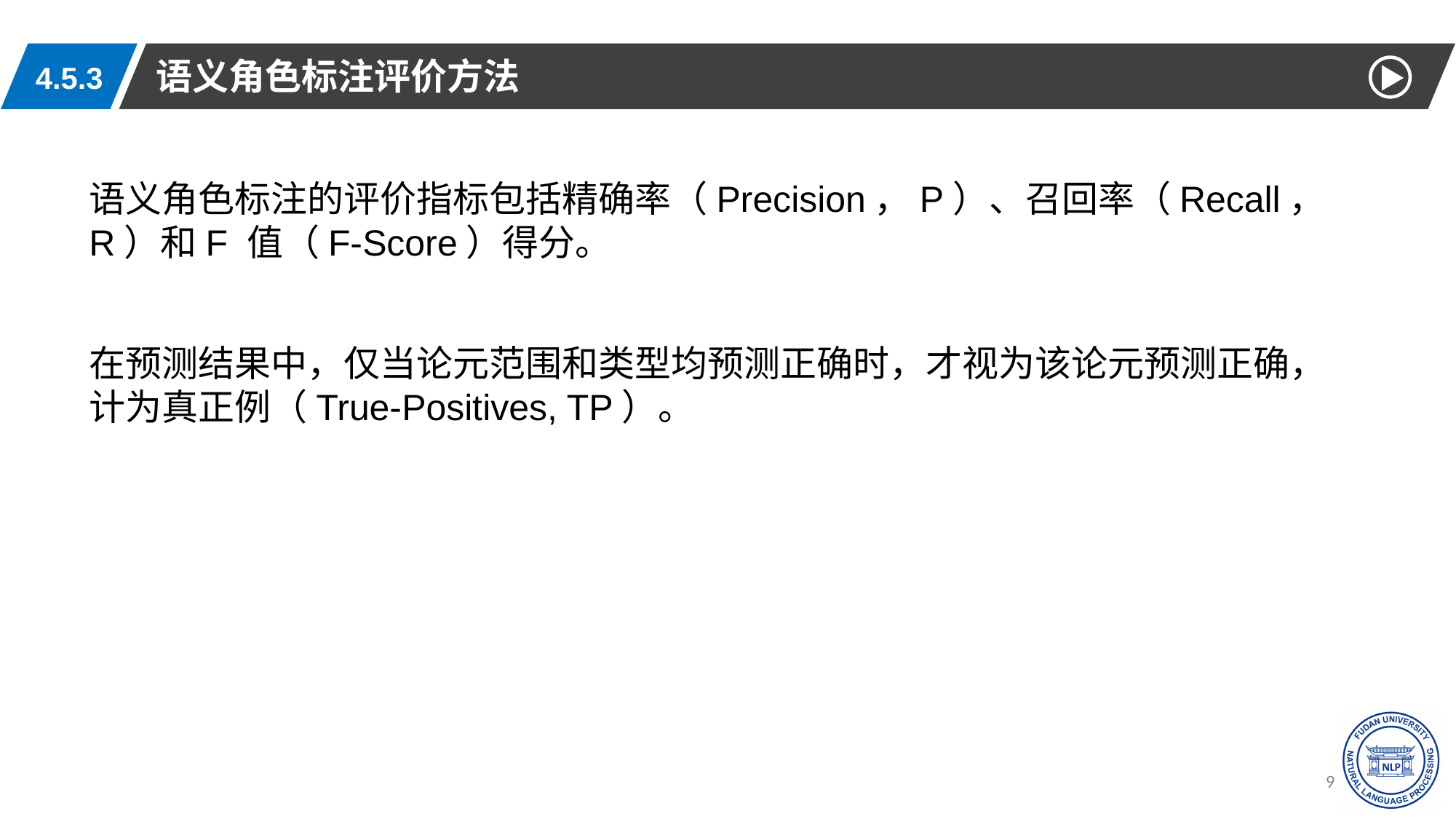

语义角色标注评价方法
4.5.3

语义角色标注的评价指标包括精确率（Precision，P）、召回率（Recall，R）和F 值（F-Score）得分。
在预测结果中，仅当论元范围和类型均预测正确时，才视为该论元预测正确，计为真正例（True-Positives, TP）。
93